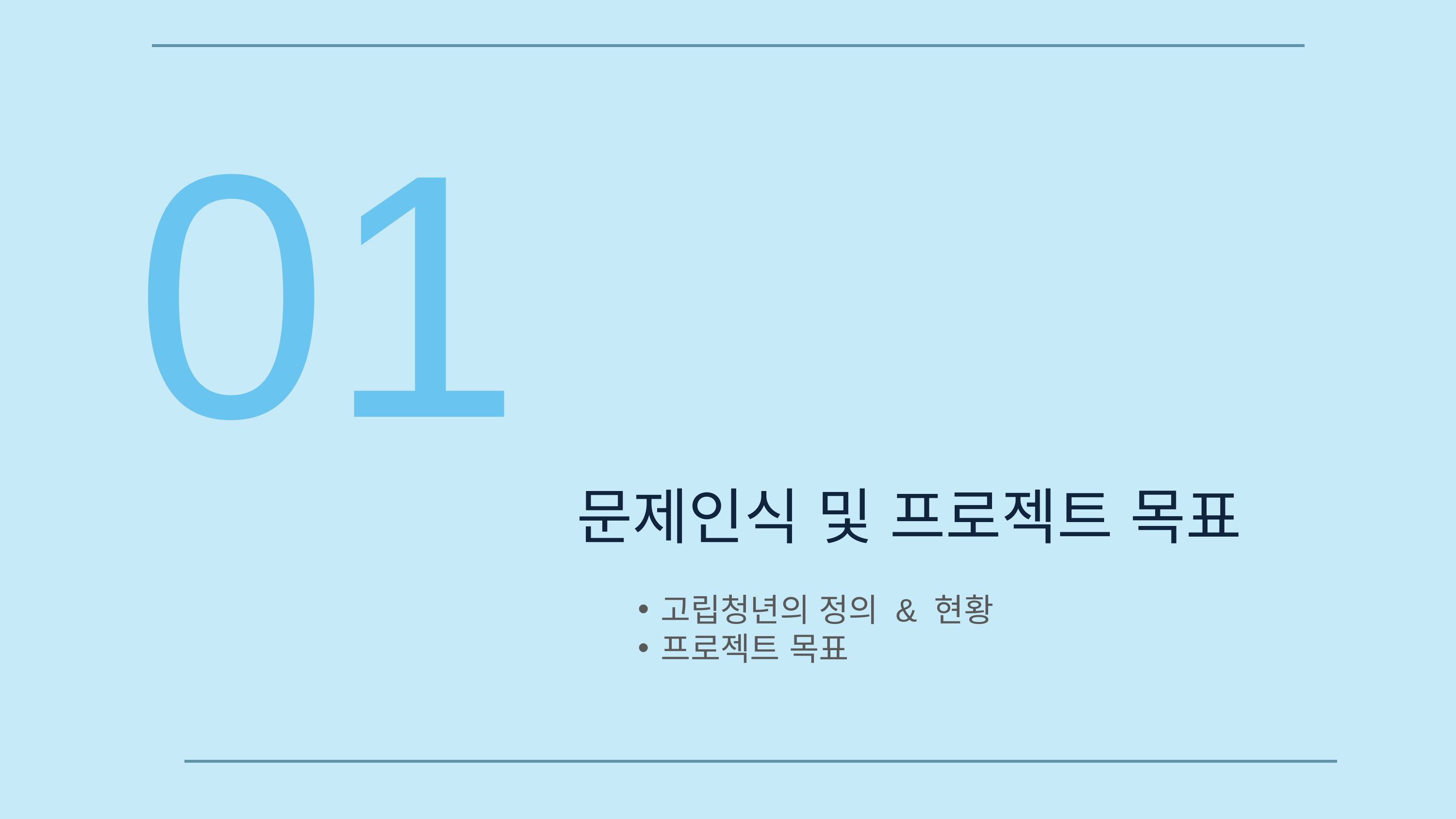

01
문제인식 및 프로젝트 목표
고립청년의 정의 & 현황
프로젝트 목표